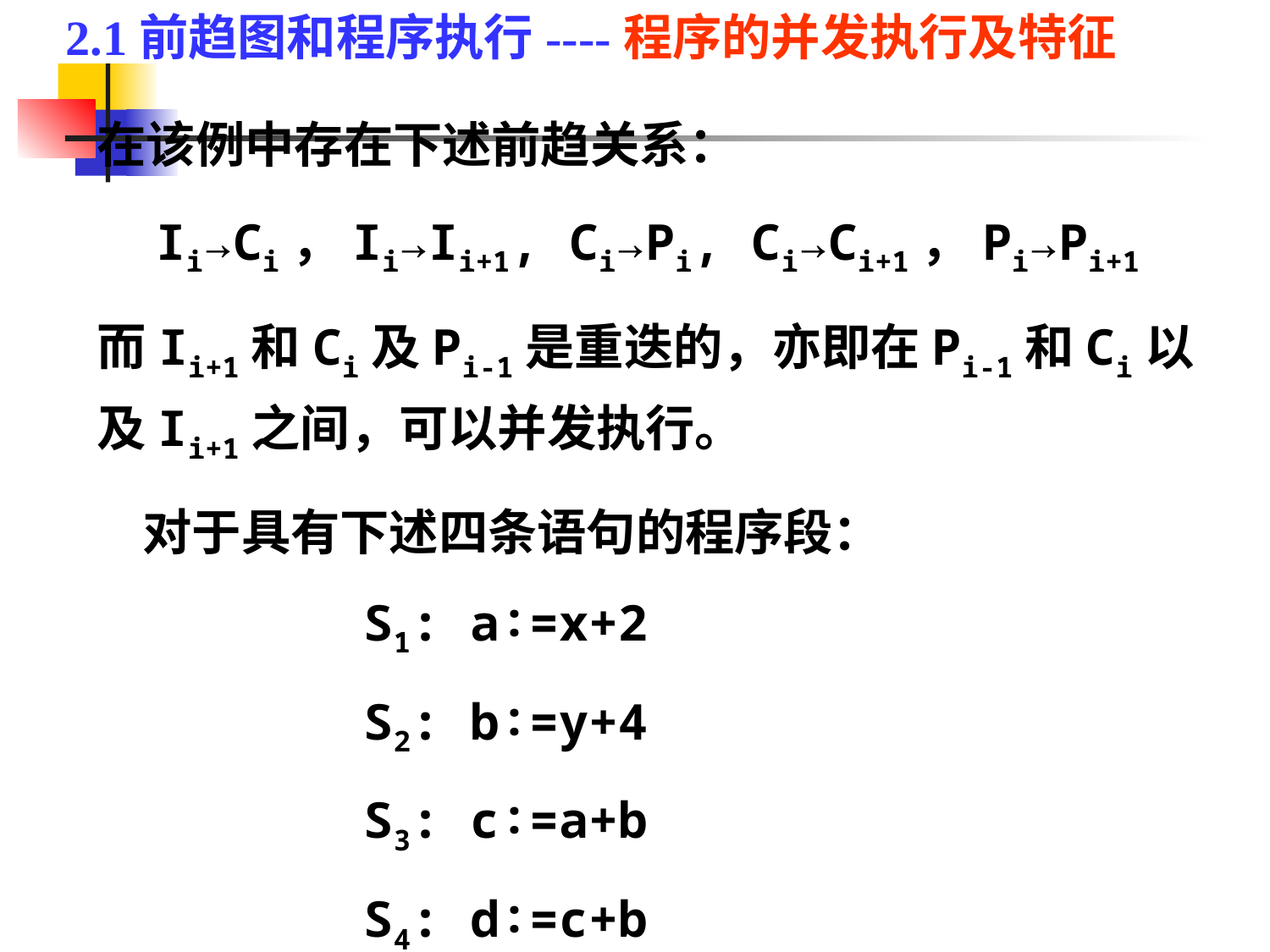

2.1前趋图和程序执行----程序的并发执行及特征
在该例中存在下述前趋关系：
  Ii→Ci，Ii→Ii+1, Ci→Pi, Ci→Ci+1，Pi→Pi+1
而Ii+1和Ci及Pi-1是重迭的，亦即在Pi-1和Ci以及Ii+1之间，可以并发执行。
   对于具有下述四条语句的程序段：
         S1: a∶=x+2
         S2: b∶=y+4
         S3: c∶=a+b
         S4: d∶=c+b